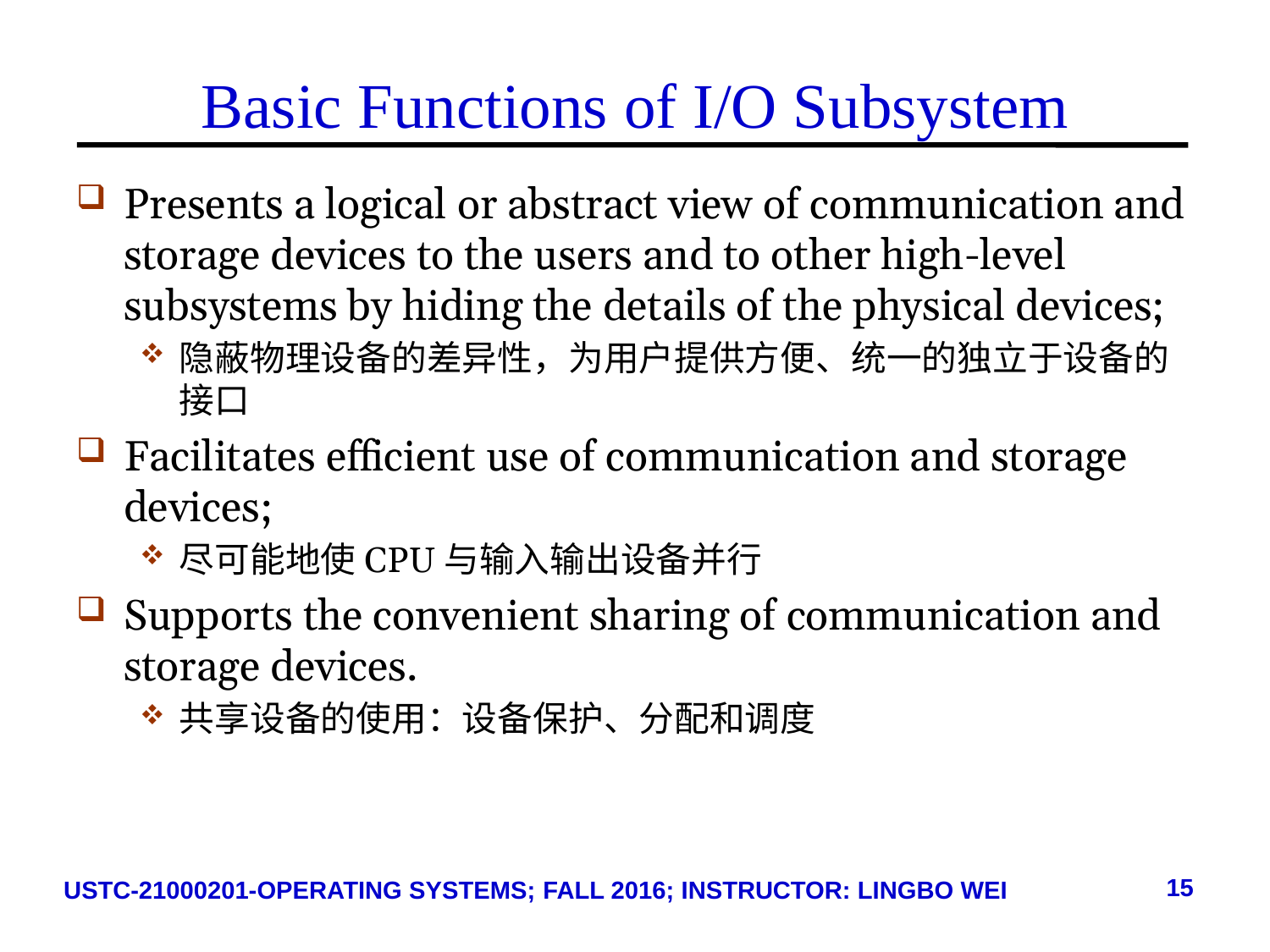

# Basic Functions of I/O Subsystem
Presents a logical or abstract view of communication and storage devices to the users and to other high-level subsystems by hiding the details of the physical devices;
隐蔽物理设备的差异性，为用户提供方便、统一的独立于设备的接口
Facilitates efficient use of communication and storage devices;
尽可能地使CPU与输入输出设备并行
Supports the convenient sharing of communication and storage devices.
共享设备的使用：设备保护、分配和调度

15
USTC-21000201-OPERATING SYSTEMS; FALL 2016; INSTRUCTOR: LINGBO WEI